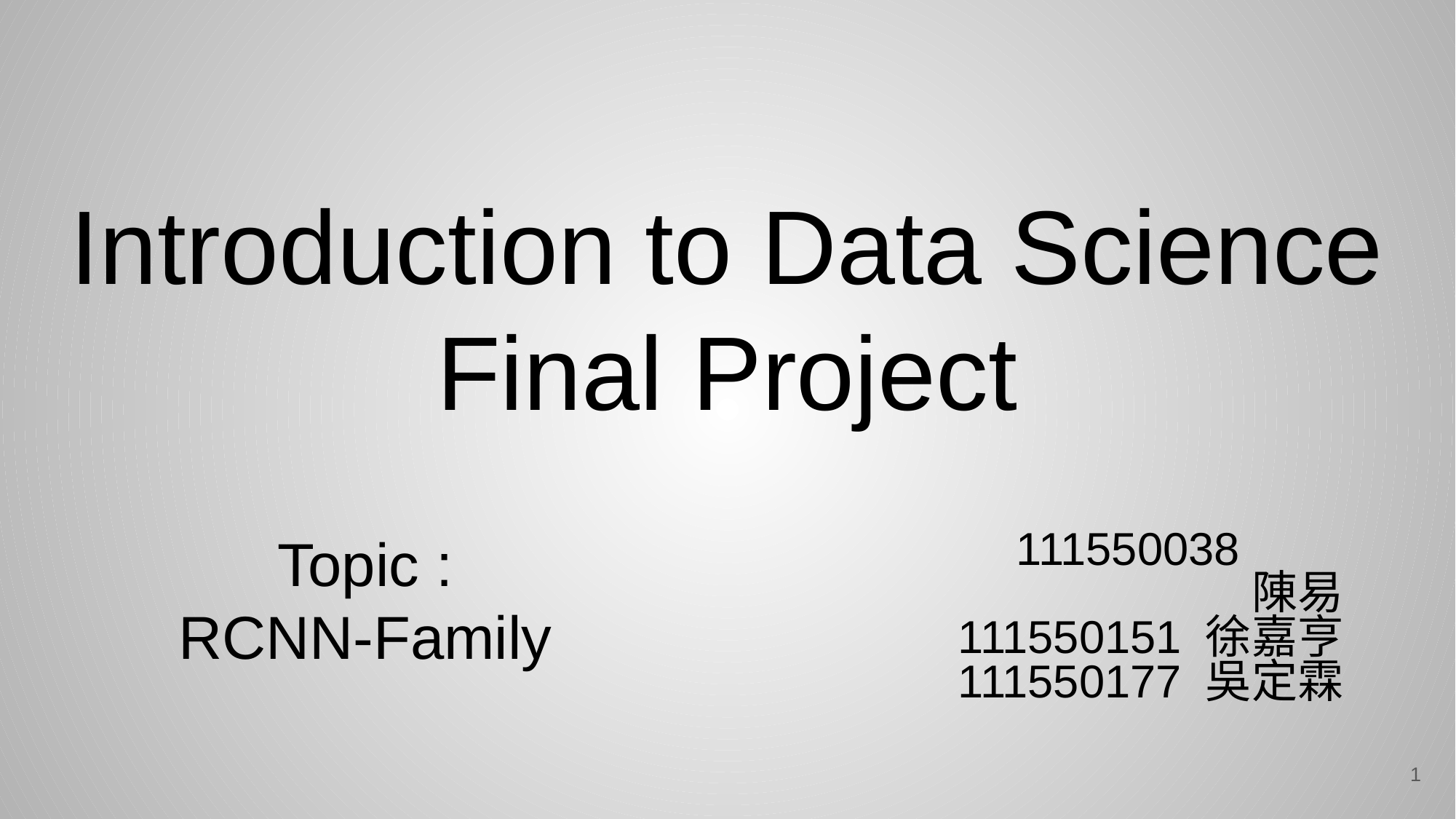

# Introduction to Data Science Final Project
Topic :
RCNN-Family
111550038 	 陳易
111550151 徐嘉亨
111550177 吳定霖
1